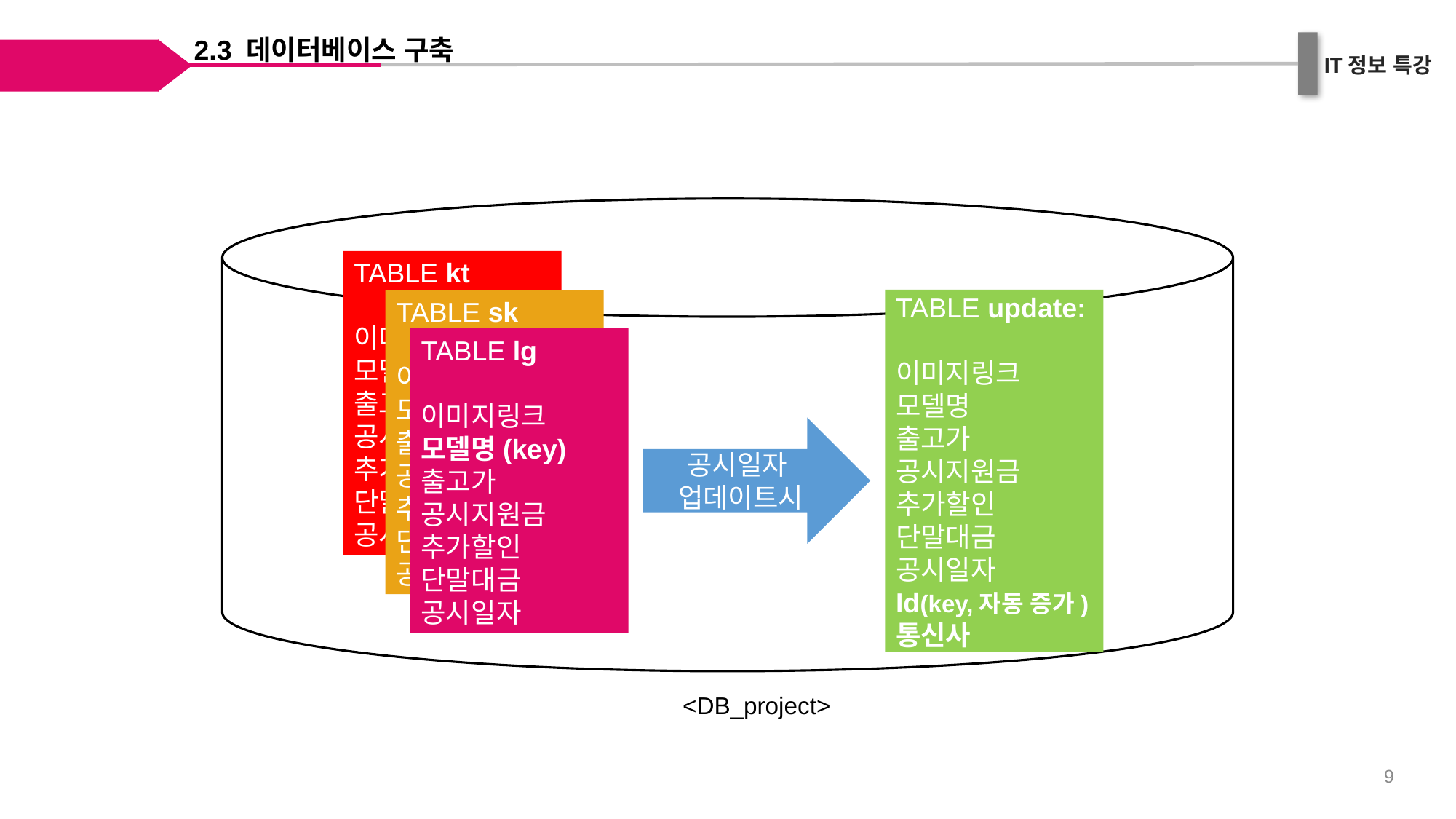

2.3 데이터베이스 구축

TABLE kt

이미지링크
모델명
출고가
공시지원금
추가할인
단말대금
공시일자
TABLE sk

이미지링크
모델명
출고가
공시지원금
추가할인
단말대금
공시일자
TABLE lg

이미지링크
모델명(key)
출고가
공시지원금
추가할인
단말대금
공시일자
TABLE update:

이미지링크
모델명
출고가
공시지원금
추가할인
단말대금
공시일자
Id(key,자동 증가)
통신사
공시일자
업데이트시
<DB_project>
9